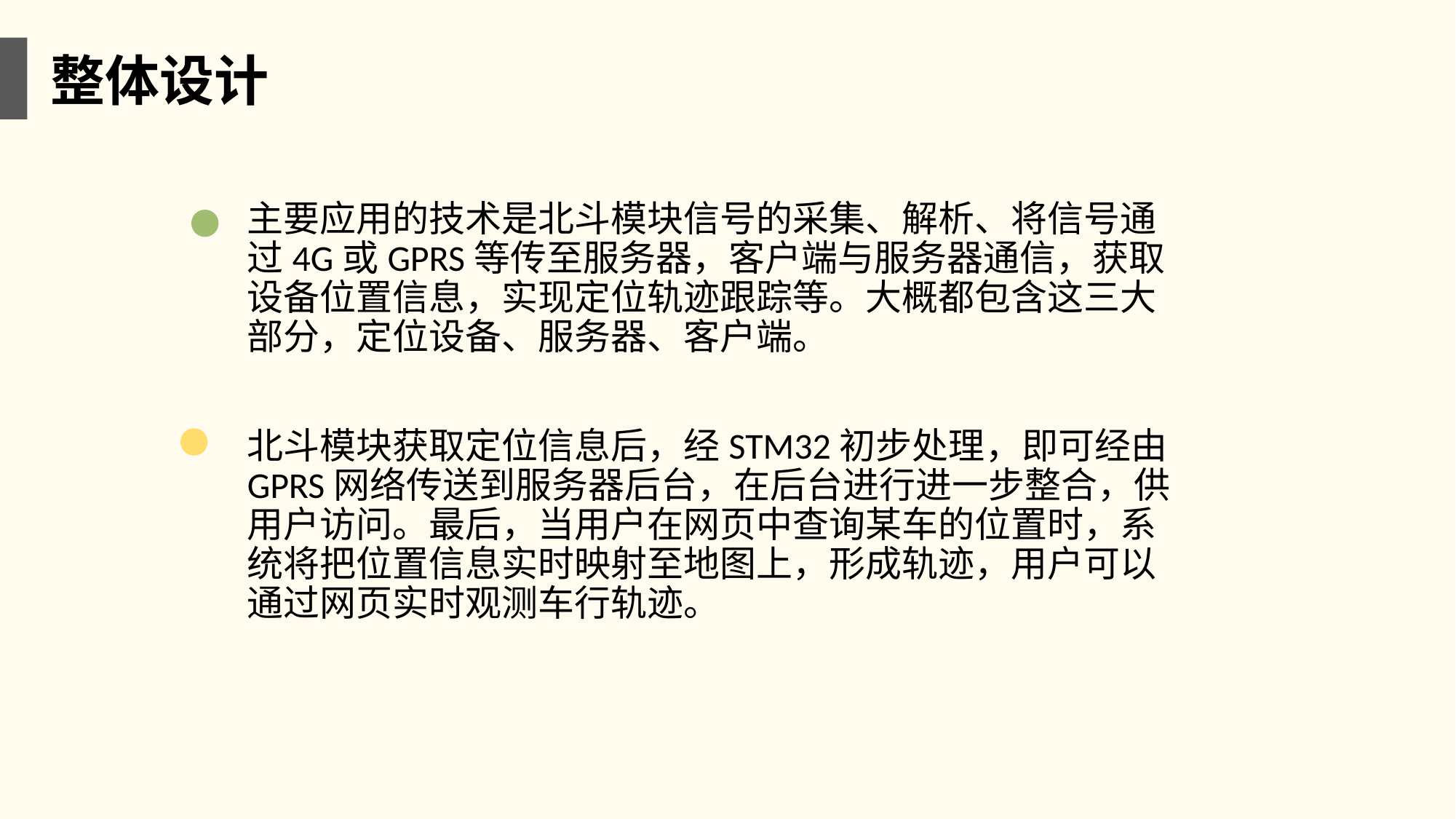

整体设计
主要应用的技术是北斗模块信号的采集、解析、将信号通过4G或GPRS等传至服务器，客户端与服务器通信，获取设备位置信息，实现定位轨迹跟踪等。大概都包含这三大部分，定位设备、服务器、客户端。

北斗模块获取定位信息后，经STM32初步处理，即可经由GPRS网络传送到服务器后台，在后台进行进一步整合，供用户访问。最后，当用户在网页中查询某车的位置时，系统将把位置信息实时映射至地图上，形成轨迹，用户可以通过网页实时观测车行轨迹。